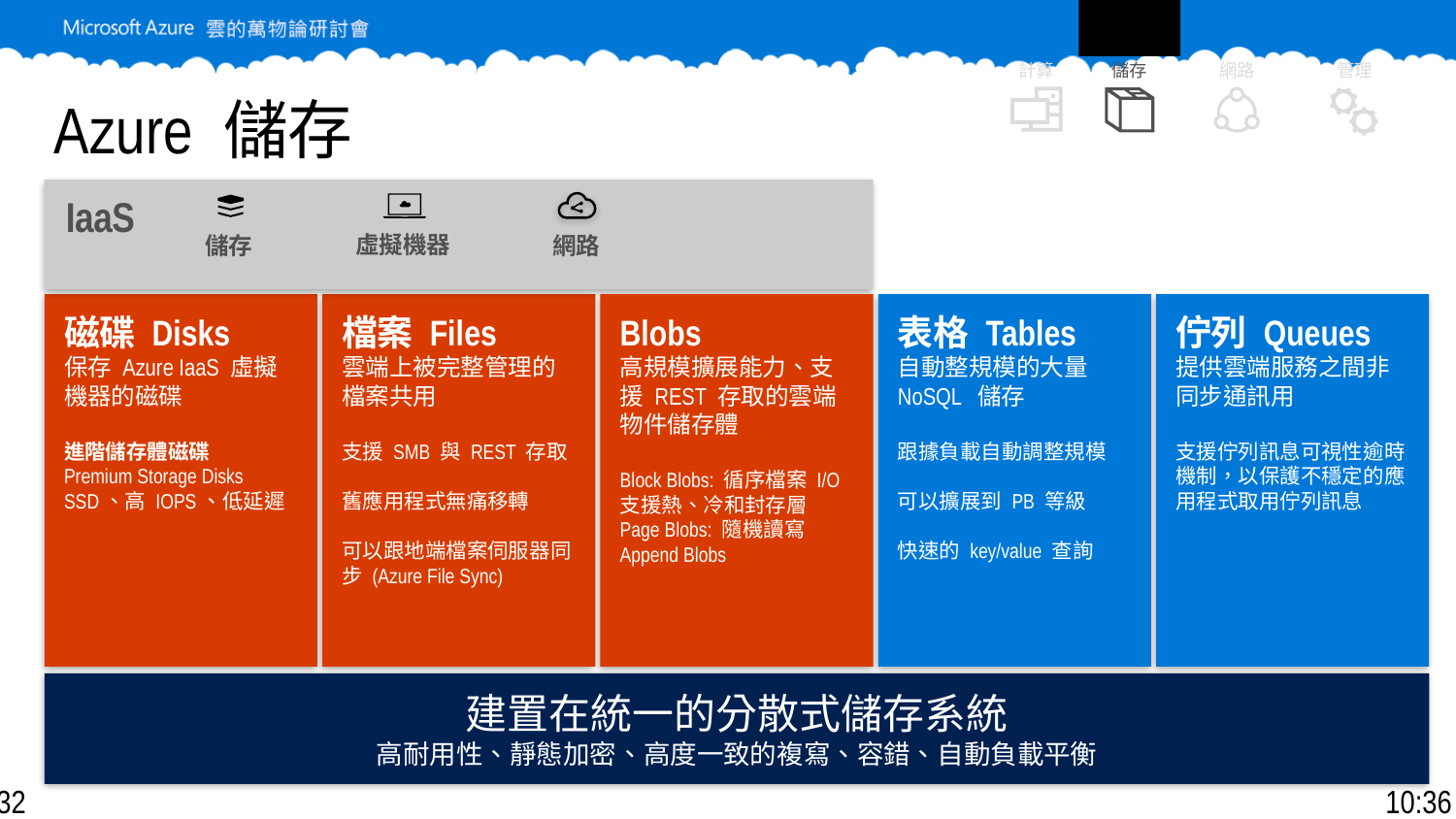

計算

管理
網路

儲存

# Azure 儲存

IaaS

網路

虛擬機器

儲存
磁碟 Disks
保存 Azure IaaS 虛擬機器的磁碟

進階儲存體磁碟
Premium Storage Disks SSD、高 IOPS、低延遲
檔案 Files
雲端上被完整管理的檔案共用

支援 SMB 與 REST 存取

舊應用程式無痛移轉

可以跟地端檔案伺服器同步 (Azure File Sync)
Blobs
高規模擴展能力、支援 REST 存取的雲端物件儲存體

Block Blobs: 循序檔案 I/O
支援熱、冷和封存層
Page Blobs: 隨機讀寫
Append Blobs

表格 Tables
自動整規模的大量 NoSQL  儲存

跟據負載自動調整規模

可以擴展到 PB 等級

快速的 key/value 查詢
佇列 Queues
提供雲端服務之間非同步通訊用

支援佇列訊息可視性逾時機制，以保護不穩定的應用程式取用佇列訊息
建置在統一的分散式儲存系統
高耐用性、靜態加密、高度一致的複寫、容錯、自動負載平衡